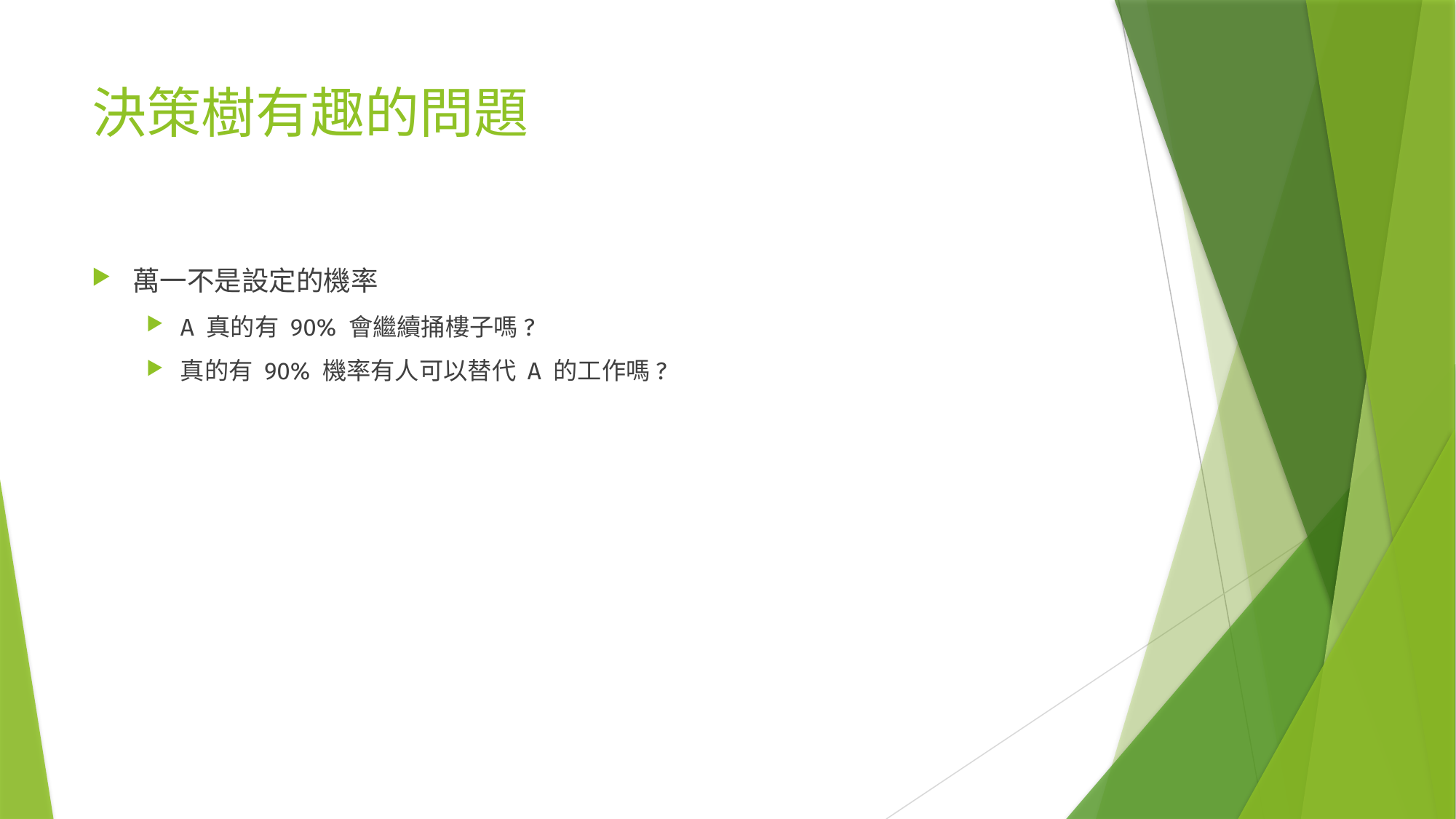

# 決策樹有趣的問題
萬一不是設定的機率
A 真的有 90% 會繼續捅樓子嗎?
真的有 90% 機率有人可以替代 A 的工作嗎?